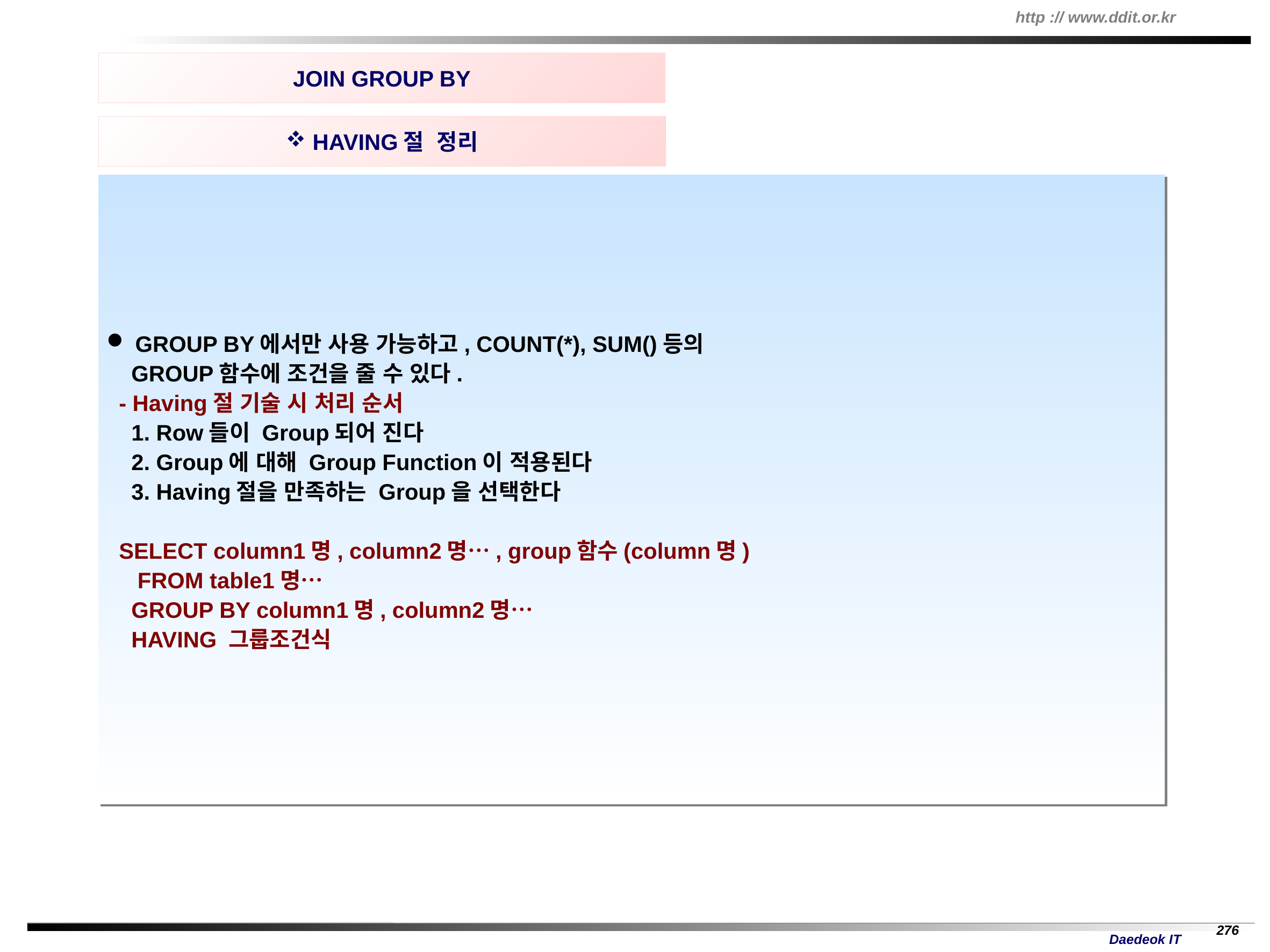

JOIN GROUP BY
 HAVING절  정리
 GROUP BY에서만 사용 가능하고, COUNT(*), SUM()등의
    GROUP함수에 조건을 줄 수 있다.
  - Having절 기술 시 처리 순서
    1. Row들이 Group되어 진다
    2. Group에 대해 Group Function이 적용된다
    3. Having절을 만족하는 Group을 선택한다

  SELECT column1명, column2명…, group함수(column명)
     FROM table1명…
    GROUP BY column1명, column2명…
    HAVING 그룹조건식